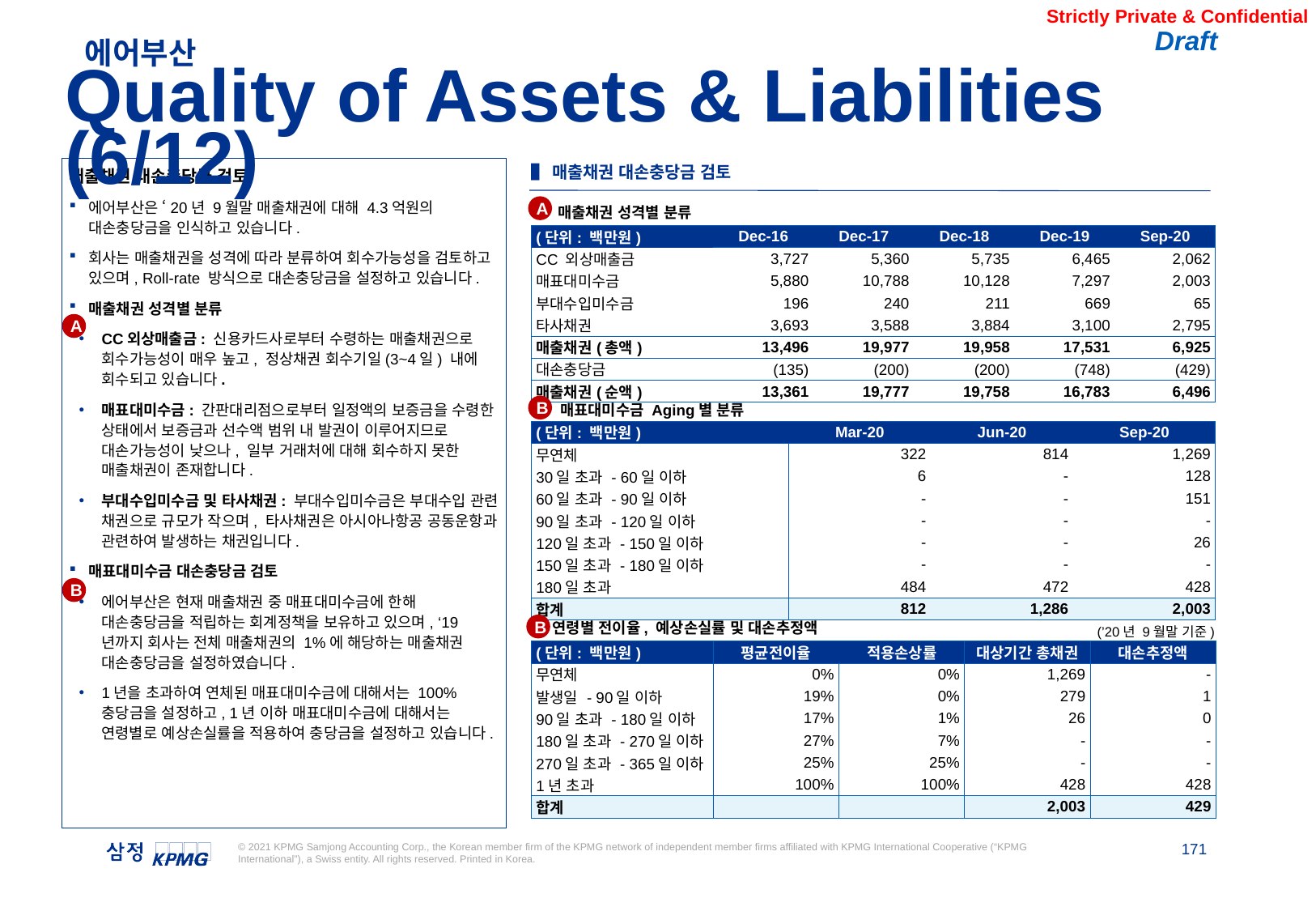

에어부산
Quality of Assets & Liabilities (6/12)
▌매출채권 대손충당금 검토

매출채권 대손충당금 검토
에어부산은 ‘20년 9월말 매출채권에 대해 4.3억원의 대손충당금을 인식하고 있습니다.
회사는 매출채권을 성격에 따라 분류하여 회수가능성을 검토하고 있으며, Roll-rate 방식으로 대손충당금을 설정하고 있습니다.
매출채권 성격별 분류
CC외상매출금: 신용카드사로부터 수령하는 매출채권으로 회수가능성이 매우 높고, 정상채권 회수기일(3~4일) 내에 회수되고 있습니다.
매표대미수금: 간판대리점으로부터 일정액의 보증금을 수령한 상태에서 보증금과 선수액 범위 내 발권이 이루어지므로 대손가능성이 낮으나, 일부 거래처에 대해 회수하지 못한 매출채권이 존재합니다.
부대수입미수금 및 타사채권: 부대수입미수금은 부대수입 관련 채권으로 규모가 작으며, 타사채권은 아시아나항공 공동운항과 관련하여 발생하는 채권입니다.
매표대미수금 대손충당금 검토
에어부산은 현재 매출채권 중 매표대미수금에 한해 대손충당금을 적립하는 회계정책을 보유하고 있으며, ‘19년까지 회사는 전체 매출채권의 1%에 해당하는 매출채권 대손충당금을 설정하였습니다.
1년을 초과하여 연체된 매표대미수금에 대해서는 100% 충당금을 설정하고, 1년 이하 매표대미수금에 대해서는 연령별로 예상손실률을 적용하여 충당금을 설정하고 있습니다.
A
매출채권 성격별 분류
| (단위: 백만원) | Dec-16 | Dec-17 | Dec-18 | Dec-19 | Sep-20 |
| --- | --- | --- | --- | --- | --- |
| CC 외상매출금 | 3,727 | 5,360 | 5,735 | 6,465 | 2,062 |
| 매표대미수금 | 5,880 | 10,788 | 10,128 | 7,297 | 2,003 |
| 부대수입미수금 | 196 | 240 | 211 | 669 | 65 |
| 타사채권 | 3,693 | 3,588 | 3,884 | 3,100 | 2,795 |
| 매출채권(총액) | 13,496 | 19,977 | 19,958 | 17,531 | 6,925 |
| 대손충당금 | (135) | (200) | (200) | (748) | (429) |
| 매출채권(순액) | 13,361 | 19,777 | 19,758 | 16,783 | 6,496 |
A

B
 매표대미수금 Aging별 분류
| (단위: 백만원) | Mar-20 | Jun-20 | Sep-20 |
| --- | --- | --- | --- |
| 무연체 | 322 | 814 | 1,269 |
| 30일 초과 - 60일 이하 | 6 | - | 128 |
| 60일 초과 - 90일 이하 | - | - | 151 |
| 90일 초과 - 120일 이하 | - | - | - |
| 120일 초과 - 150일 이하 | - | - | 26 |
| 150일 초과 - 180일 이하 | - | - | - |
| 180일 초과 | 484 | 472 | 428 |
| 합계 | 812 | 1,286 | 2,003 |
B
B
연령별 전이율, 예상손실률 및 대손추정액
(’20년 9월말 기준)
| (단위: 백만원) | 평균전이율 | 적용손상률 | 대상기간 총채권 | 대손추정액 |
| --- | --- | --- | --- | --- |
| 무연체 | 0% | 0% | 1,269 | - |
| 발생일 - 90일 이하 | 19% | 0% | 279 | 1 |
| 90일 초과 - 180일 이하 | 17% | 1% | 26 | 0 |
| 180일 초과 - 270일 이하 | 27% | 7% | - | - |
| 270일 초과 - 365일 이하 | 25% | 25% | - | - |
| 1년 초과 | 100% | 100% | 428 | 428 |
| 합계 |  |  | 2,003 | 429 |